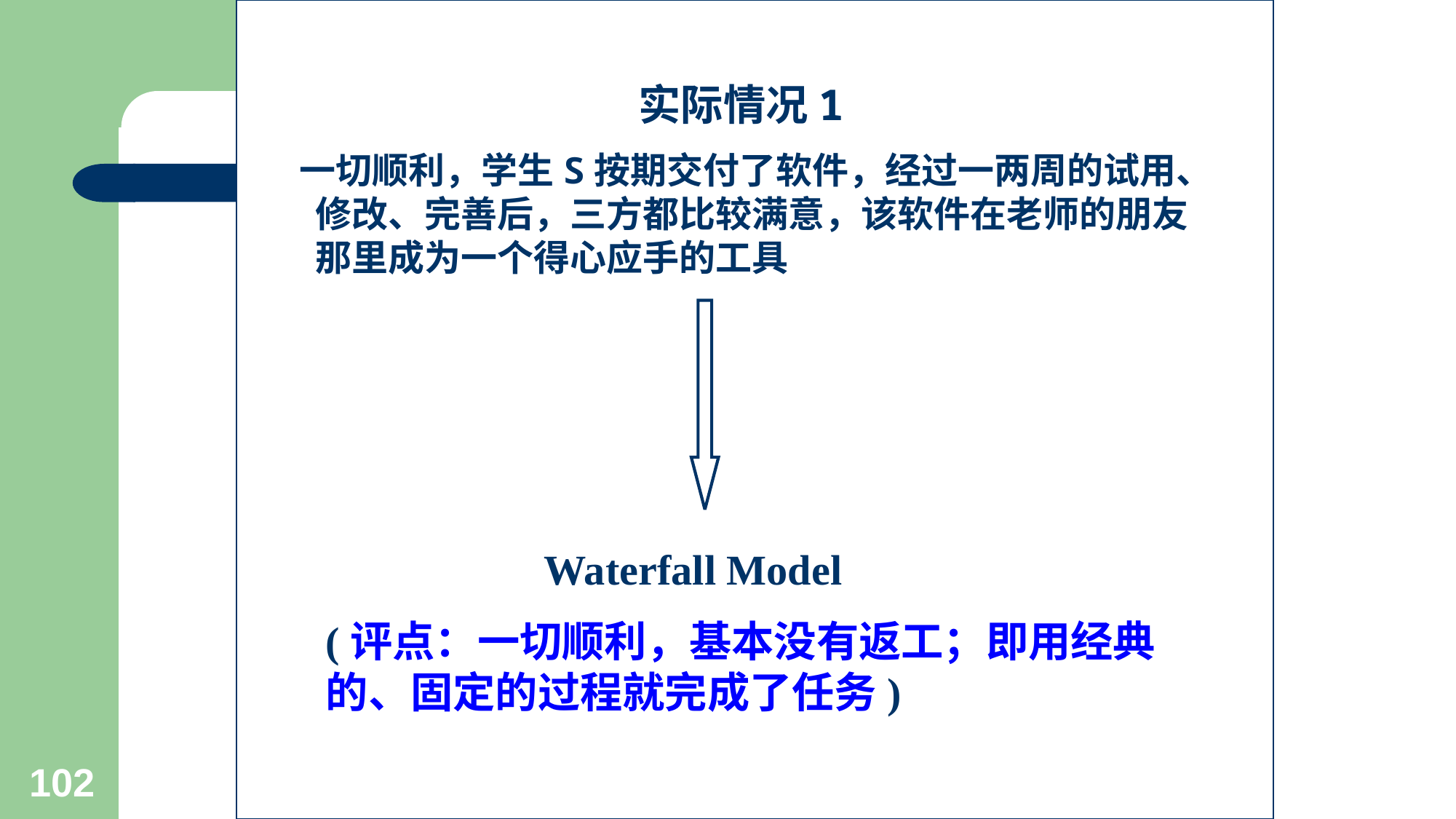

实际情况1
  一切顺利，学生S按期交付了软件，经过一两周的试用、修改、完善后，三方都比较满意，该软件在老师的朋友那里成为一个得心应手的工具

                        Waterfall Model
(评点：一切顺利，基本没有返工；即用经典的、固定的过程就完成了任务)
102